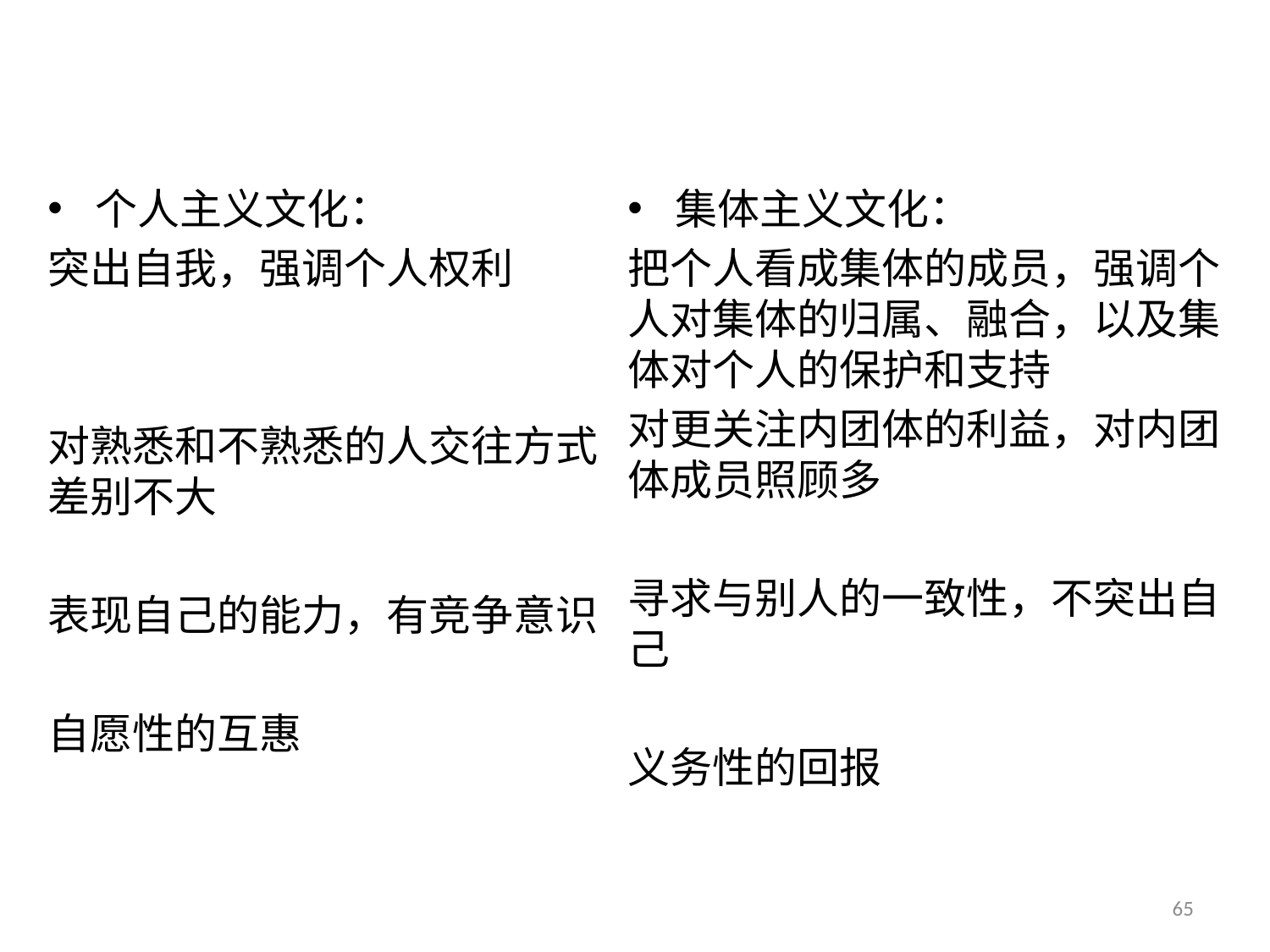

集体主义文化：
把个人看成集体的成员，强调个人对集体的归属、融合，以及集体对个人的保护和支持
对更关注内团体的利益，对内团体成员照顾多

寻求与别人的一致性，不突出自己

义务性的回报

个人主义文化：
突出自我，强调个人权利

对熟悉和不熟悉的人交往方式差别不大

表现自己的能力，有竞争意识

自愿性的互惠
65